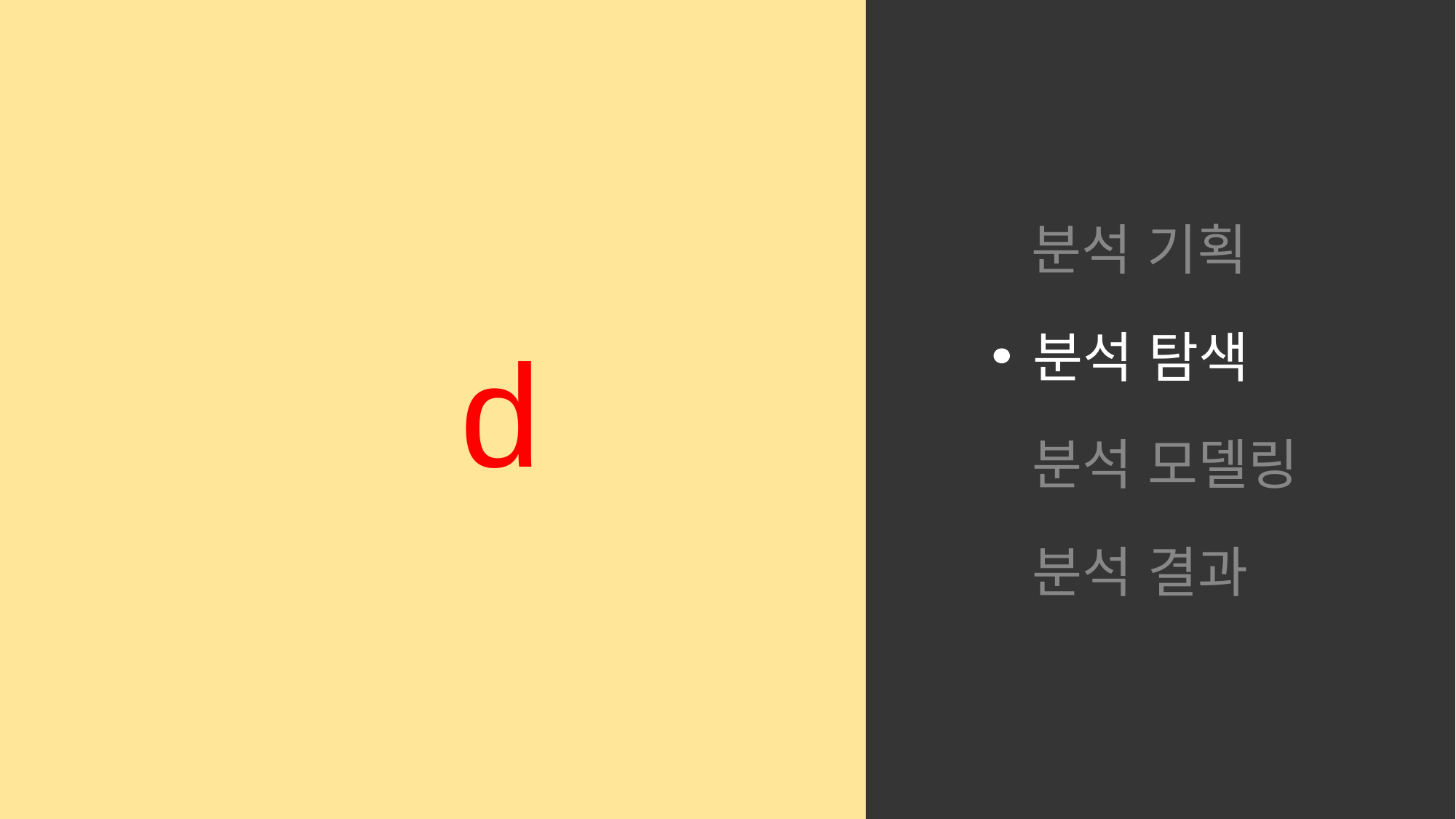

분석 기획
Index
분석 탐색

분석 모델링
분석 결과